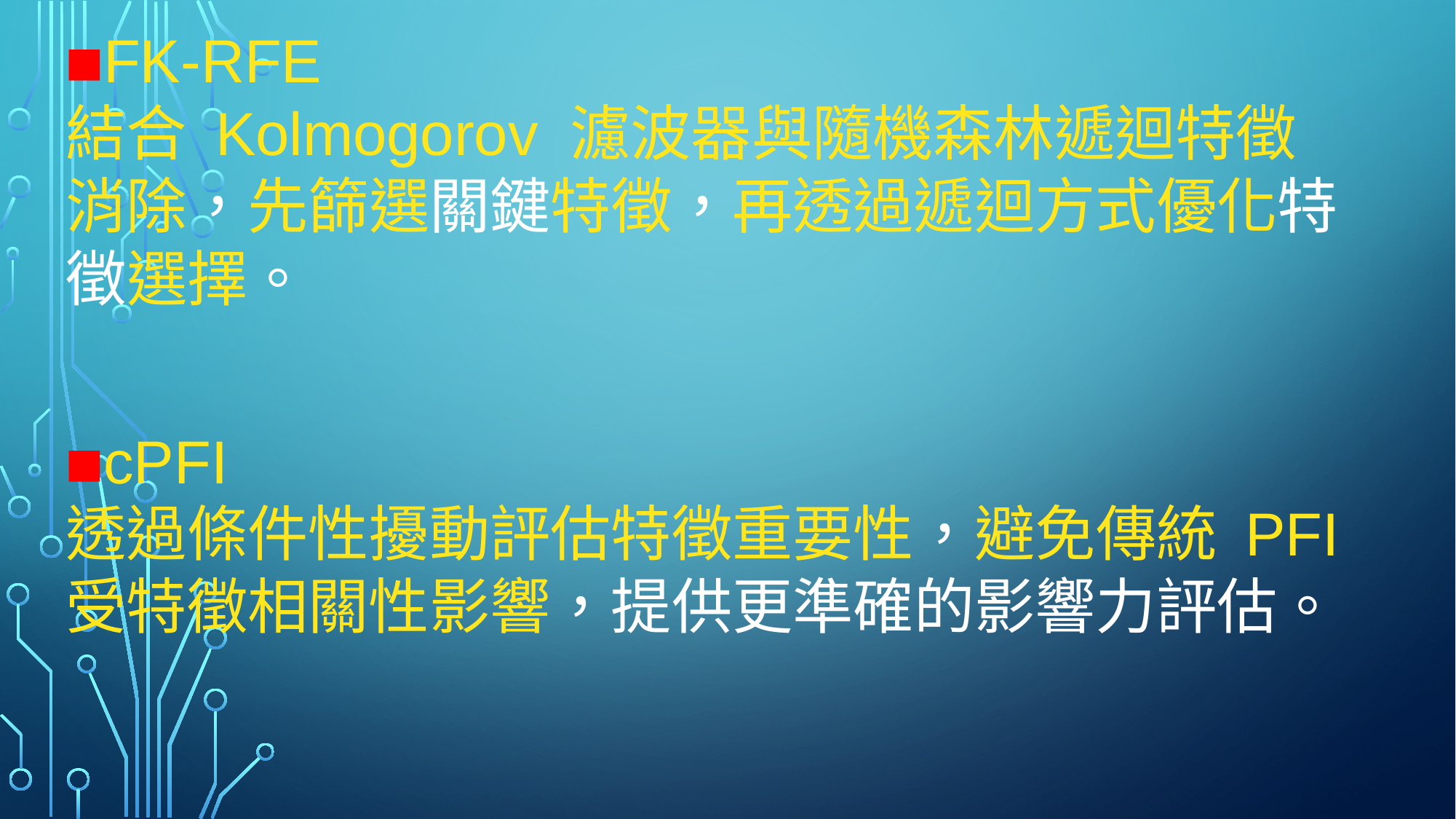

◼︎FK-RFE
結合 Kolmogorov 濾波器與隨機森林遞迴特徵消除，先篩選關鍵特徵，再透過遞迴方式優化特徵選擇。
◼︎cPFI
透過條件性擾動評估特徵重要性，避免傳統 PFI 受特徵相關性影響，提供更準確的影響力評估。